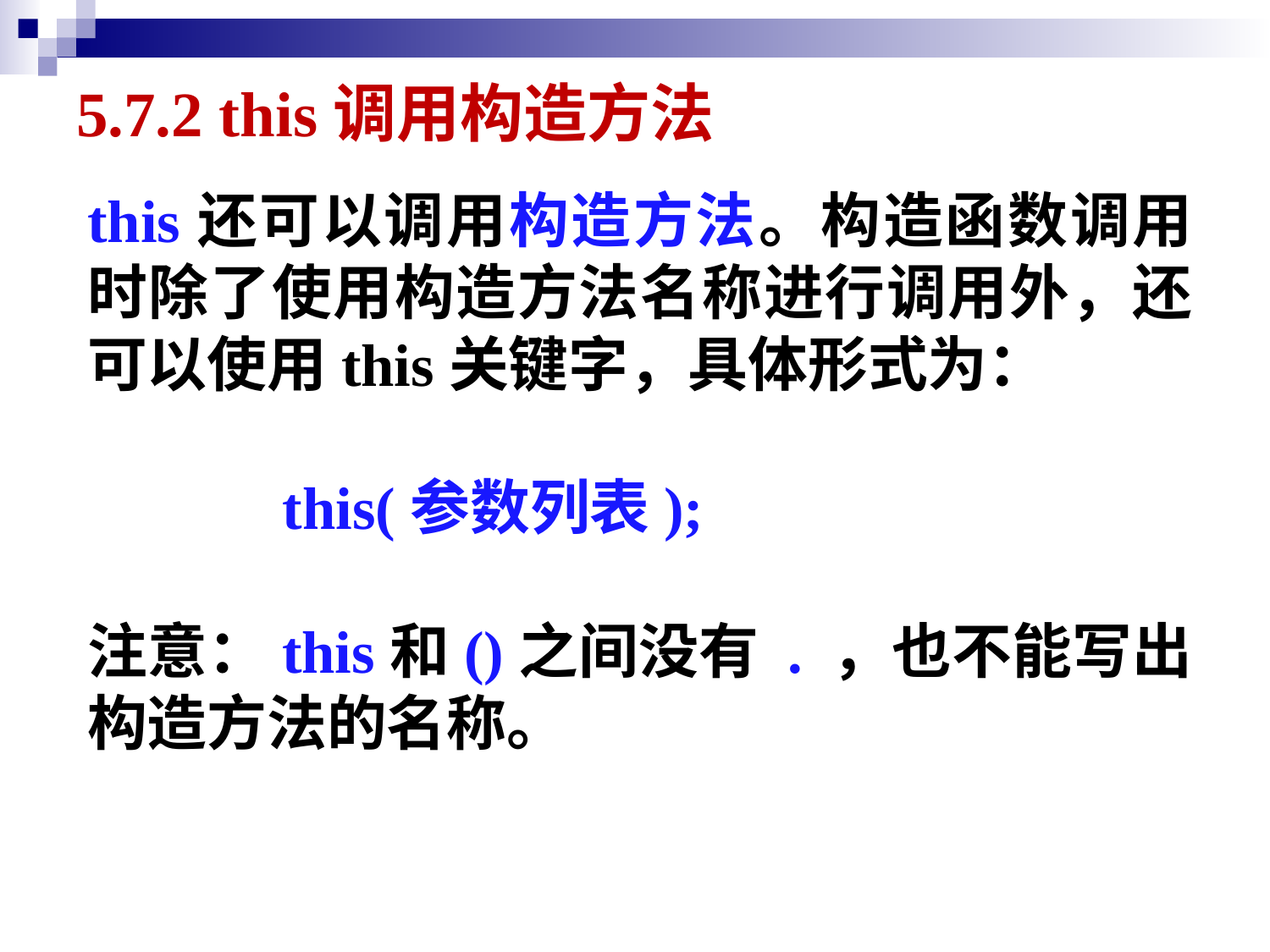

# 5.7.2 this调用构造方法
this还可以调用构造方法。构造函数调用时除了使用构造方法名称进行调用外，还可以使用this关键字，具体形式为：

             this(参数列表);

注意：this和()之间没有 . ，也不能写出构造方法的名称。